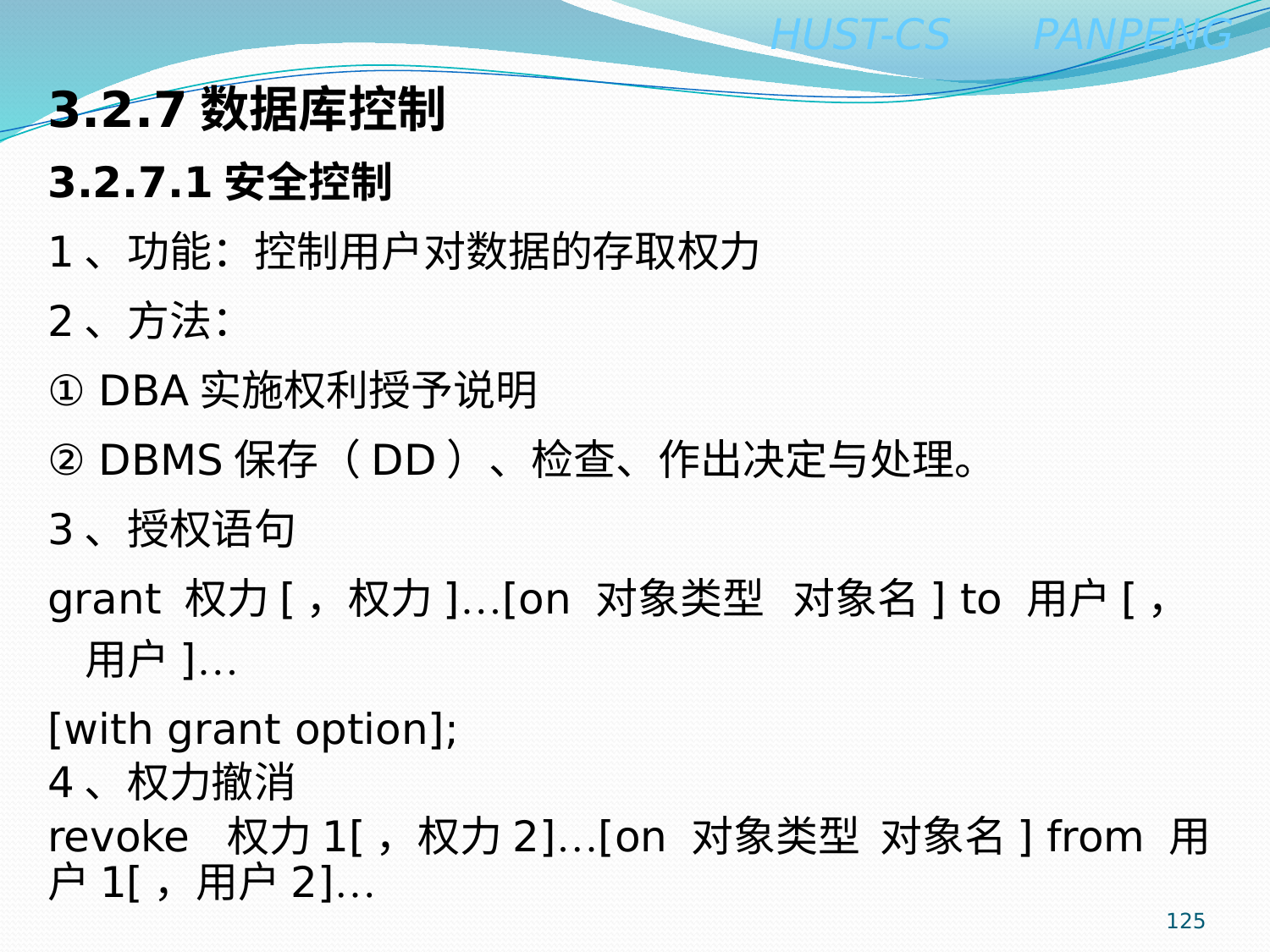

3.2.7数据库控制
3.2.7.1安全控制
1、功能：控制用户对数据的存取权力
2、方法：
① DBA实施权利授予说明
② DBMS保存（DD）、检查、作出决定与处理。
3、授权语句
grant 权力[，权力]…[on 对象类型   对象名] to 用户[，用户]…
[with grant option];
4、权力撤消
revoke  权力1[，权力2]…[on 对象类型  对象名] from 用户1[，用户2]…

125